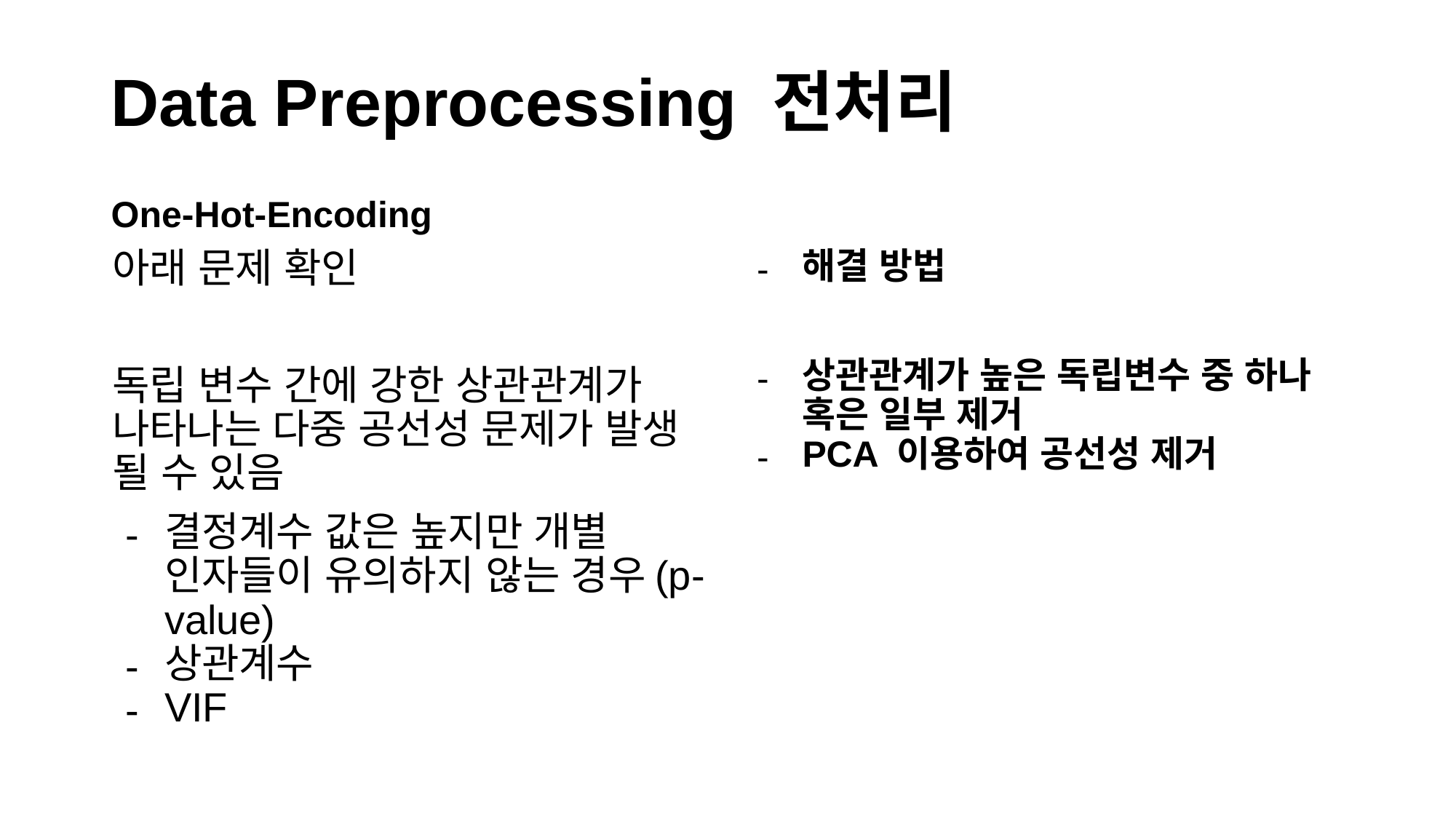

# Data Preprocessing 전처리
One-Hot-Encoding

아래 문제 확인

독립 변수 간에 강한 상관관계가 나타나는 다중 공선성 문제가 발생 될 수 있음
결정계수 값은 높지만 개별 인자들이 유의하지 않는 경우(p-value)
상관계수
VIF
해결 방법

상관관계가 높은 독립변수 중 하나 혹은 일부 제거
PCA 이용하여 공선성 제거